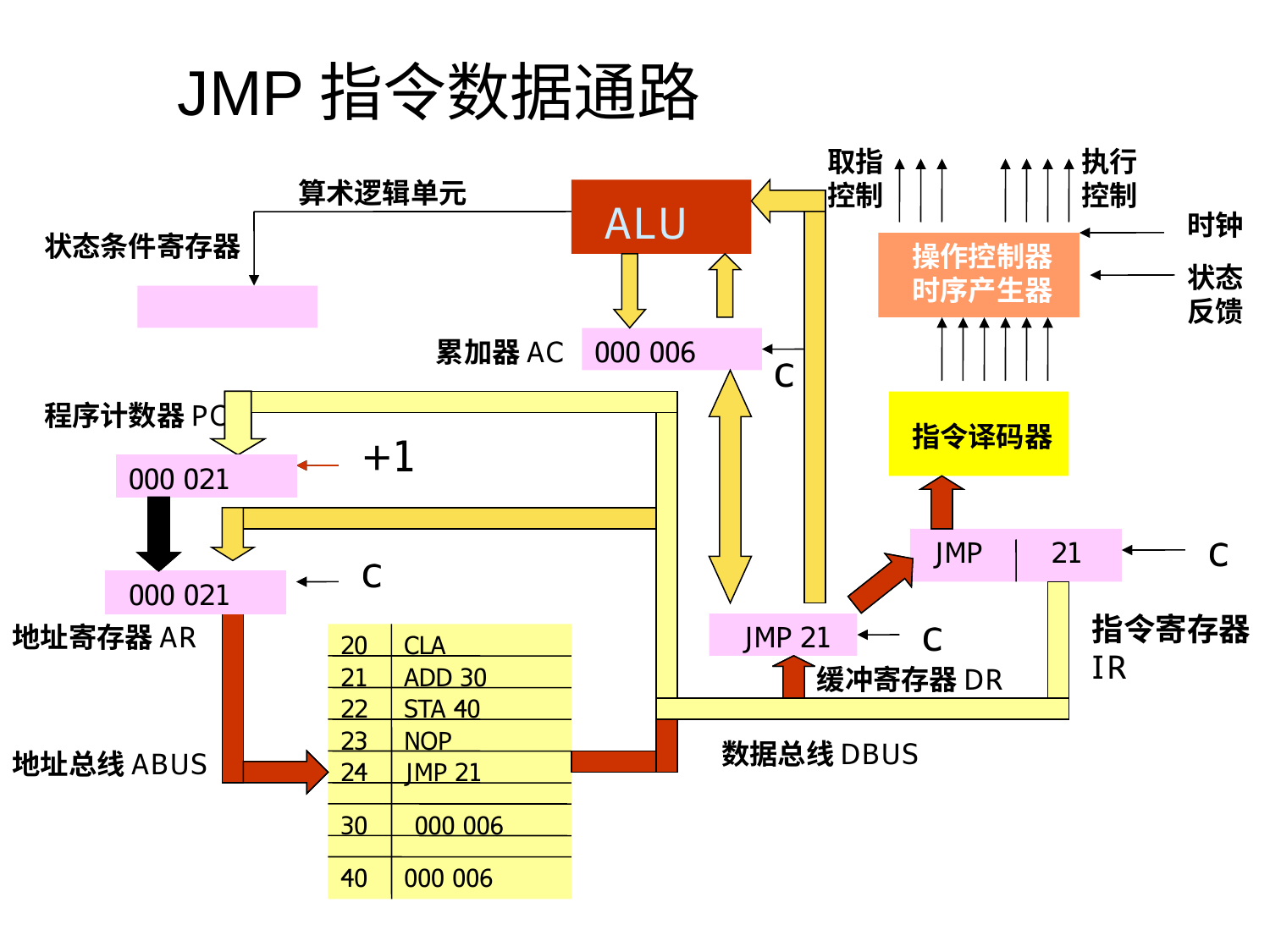

# JMP指令数据通路
取指控制
执行控制

算术逻辑单元

ALU

时钟

状态条件寄存器

操作控制器
时序产生器

状态反馈

累加器AC

000 006
c

程序计数器PC

指令译码器
+1

000 024

000 025

000 021

c

JMP        21
c

000 024

000 021

c
指令寄存器IR
地址寄存器AR

JMP 21

20

CLA

21
ADD 30

缓冲寄存器DR

22
STA 40

23
NOP
数据总线DBUS
地址总线ABUS

24
JMP 21

30
000 006

40
000 006